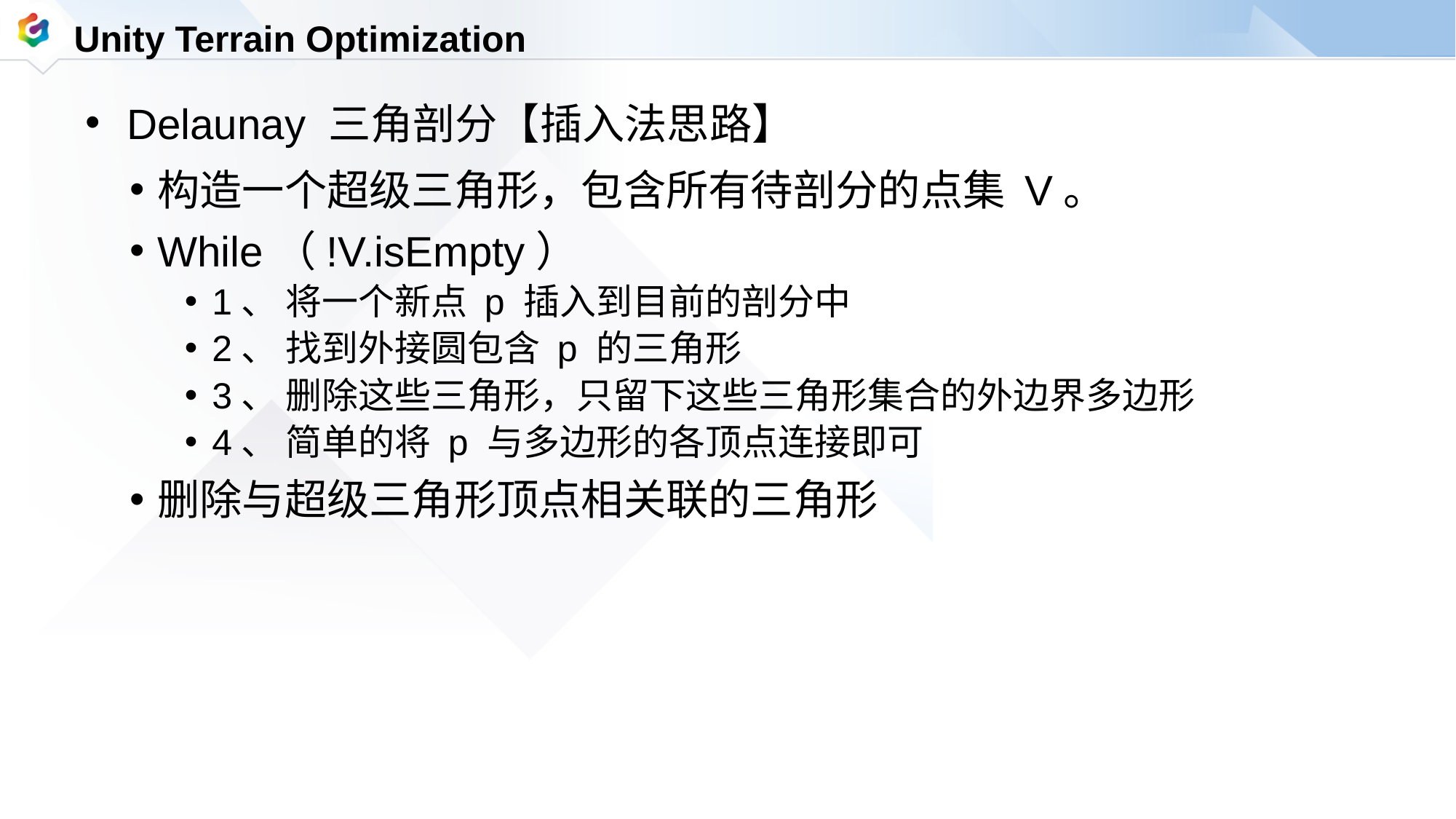

Unity Terrain Optimization

Delaunay 三角剖分【插入法思路】
构造一个超级三角形，包含所有待剖分的点集 V。
While（!V.isEmpty）
1、 将一个新点 p 插入到目前的剖分中
2、 找到外接圆包含 p 的三角形
3、 删除这些三角形，只留下这些三角形集合的外边界多边形
4、 简单的将 p 与多边形的各顶点连接即可
删除与超级三角形顶点相关联的三角形